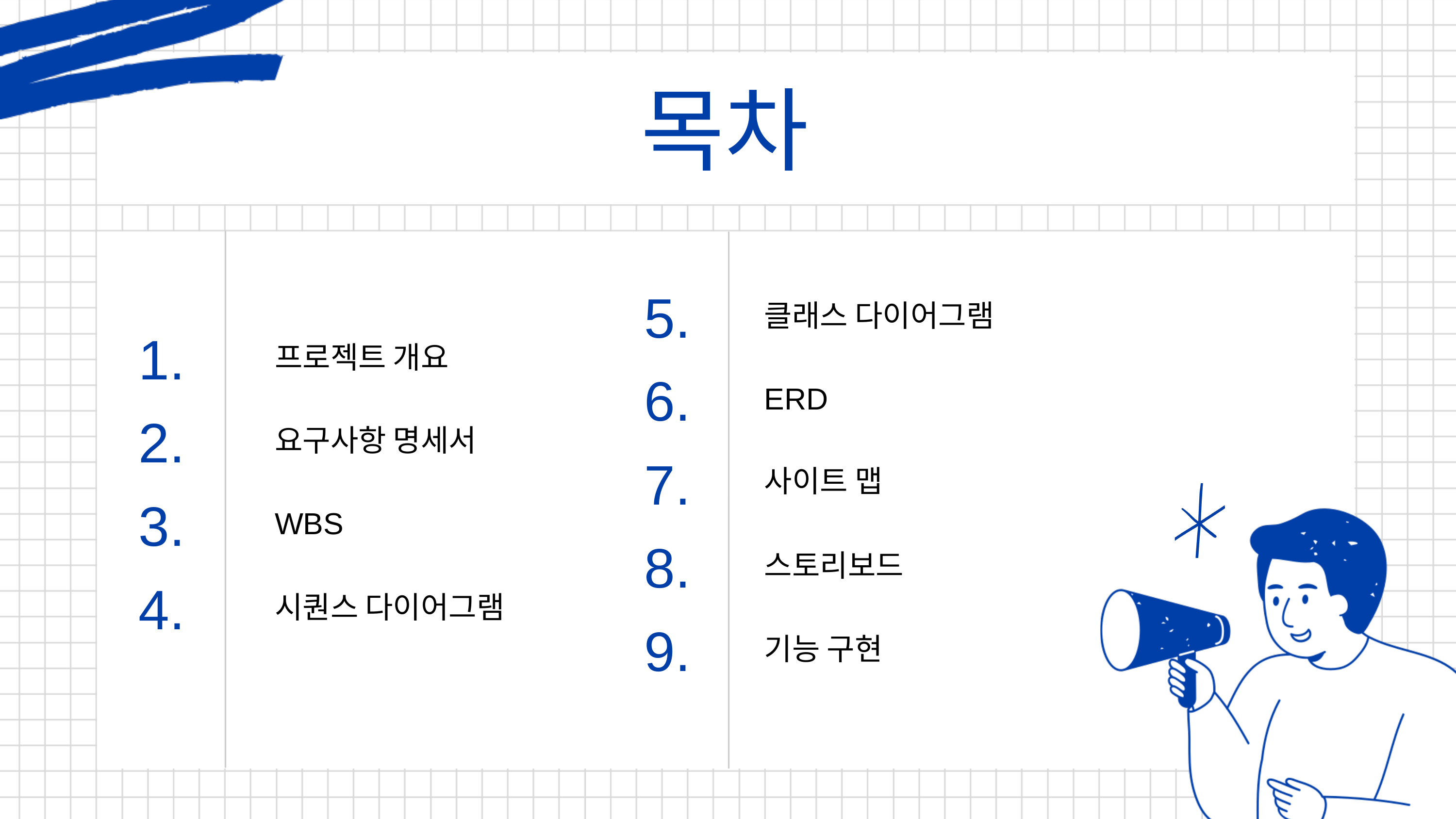

목차

5.
클래스 다이어그램
1.
프로젝트 개요
6.
ERD
2.
요구사항 명세서
7.
사이트 맵

3.
WBS

8.
스토리보드
4.
시퀀스 다이어그램
9.
기능 구현